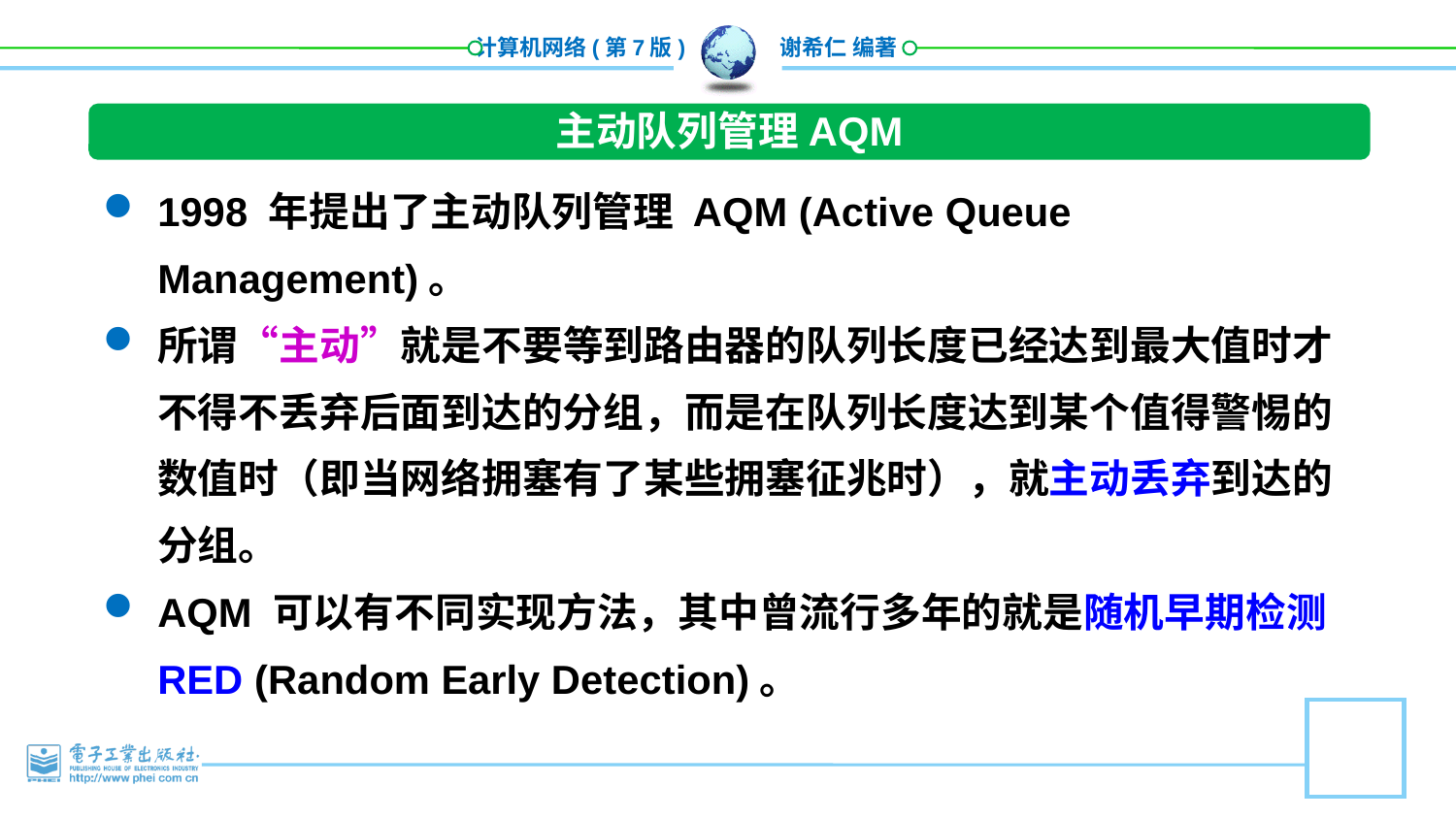

主动队列管理AQM

1998 年提出了主动队列管理 AQM (Active Queue Management)。
所谓“主动”就是不要等到路由器的队列长度已经达到最大值时才不得不丢弃后面到达的分组，而是在队列长度达到某个值得警惕的数值时（即当网络拥塞有了某些拥塞征兆时），就主动丢弃到达的分组。
AQM 可以有不同实现方法，其中曾流行多年的就是随机早期检测 RED (Random Early Detection)。